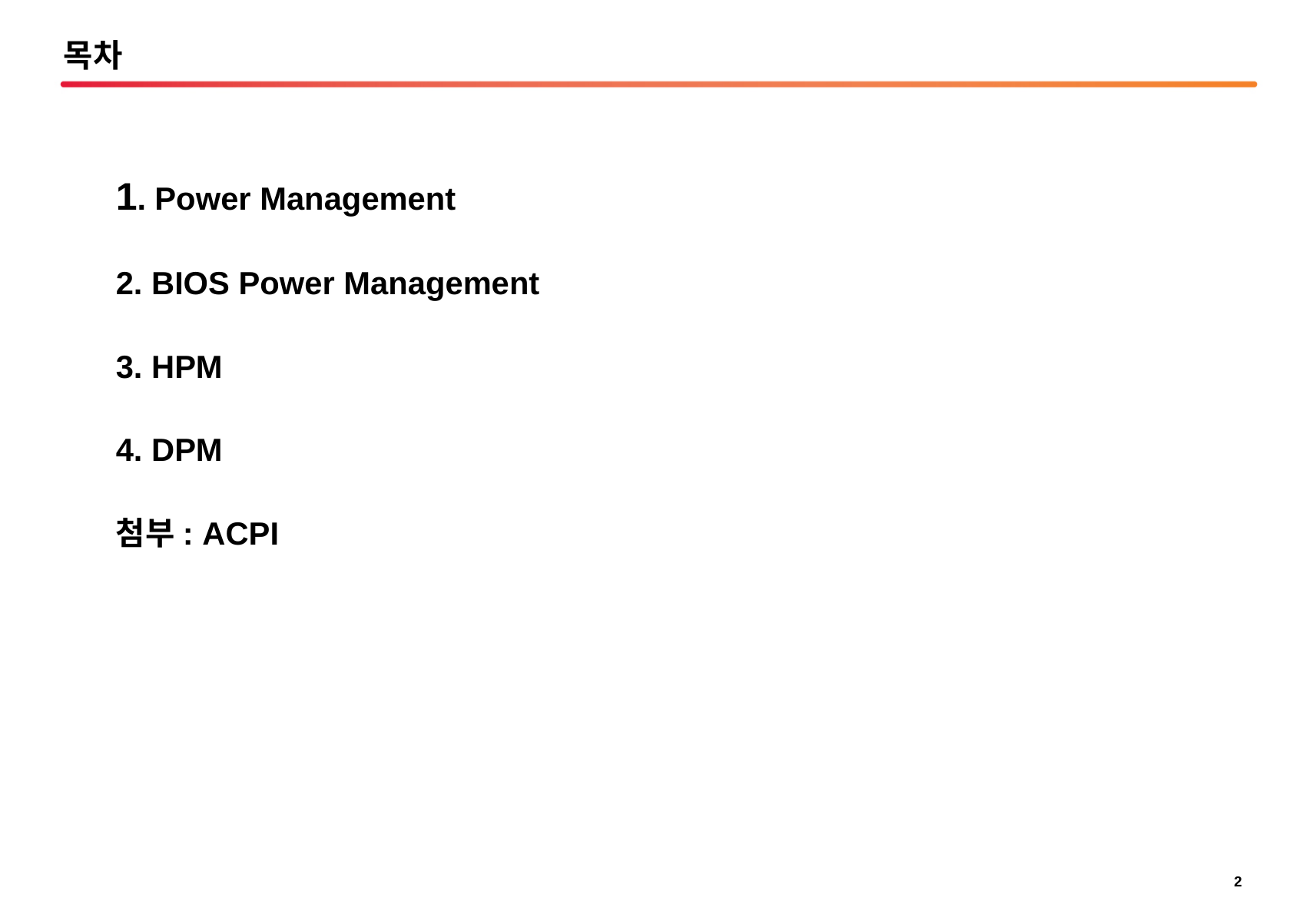

목차
1. Power Management
2. BIOS Power Management
3. HPM
4. DPM
첨부: ACPI